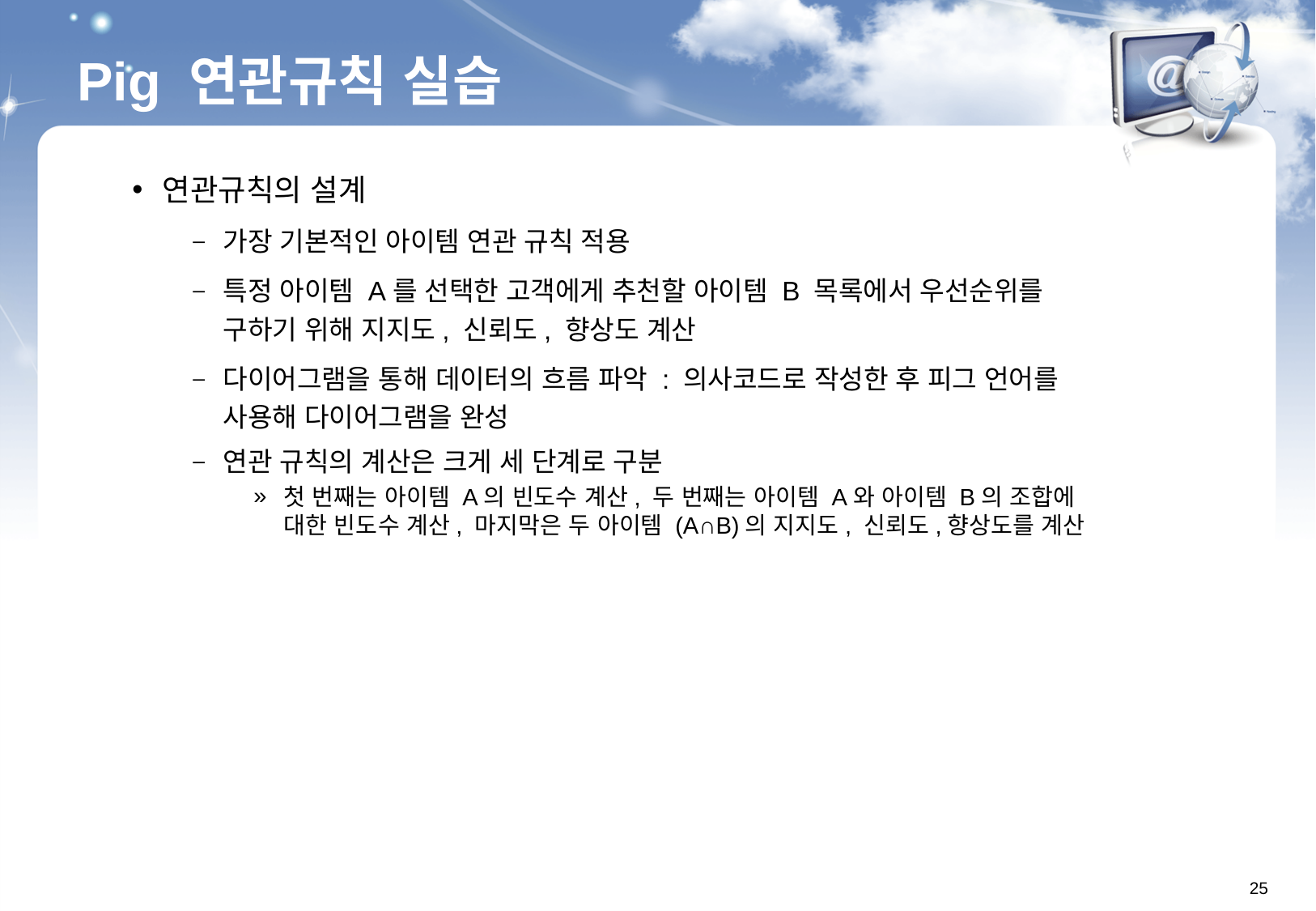

Pig 연관규칙 실습
연관규칙의 설계
가장 기본적인 아이템 연관 규칙 적용
특정 아이템 A를 선택한 고객에게 추천할 아이템 B 목록에서 우선순위를 구하기 위해 지지도, 신뢰도, 향상도 계산
다이어그램을 통해 데이터의 흐름 파악 : 의사코드로 작성한 후 피그 언어를 사용해 다이어그램을 완성
연관 규칙의 계산은 크게 세 단계로 구분
첫 번째는 아이템 A의 빈도수 계산, 두 번째는 아이템 A와 아이템 B의 조합에 대한 빈도수 계산, 마지막은 두 아이템 (A∩B)의 지지도, 신뢰도,향상도를 계산